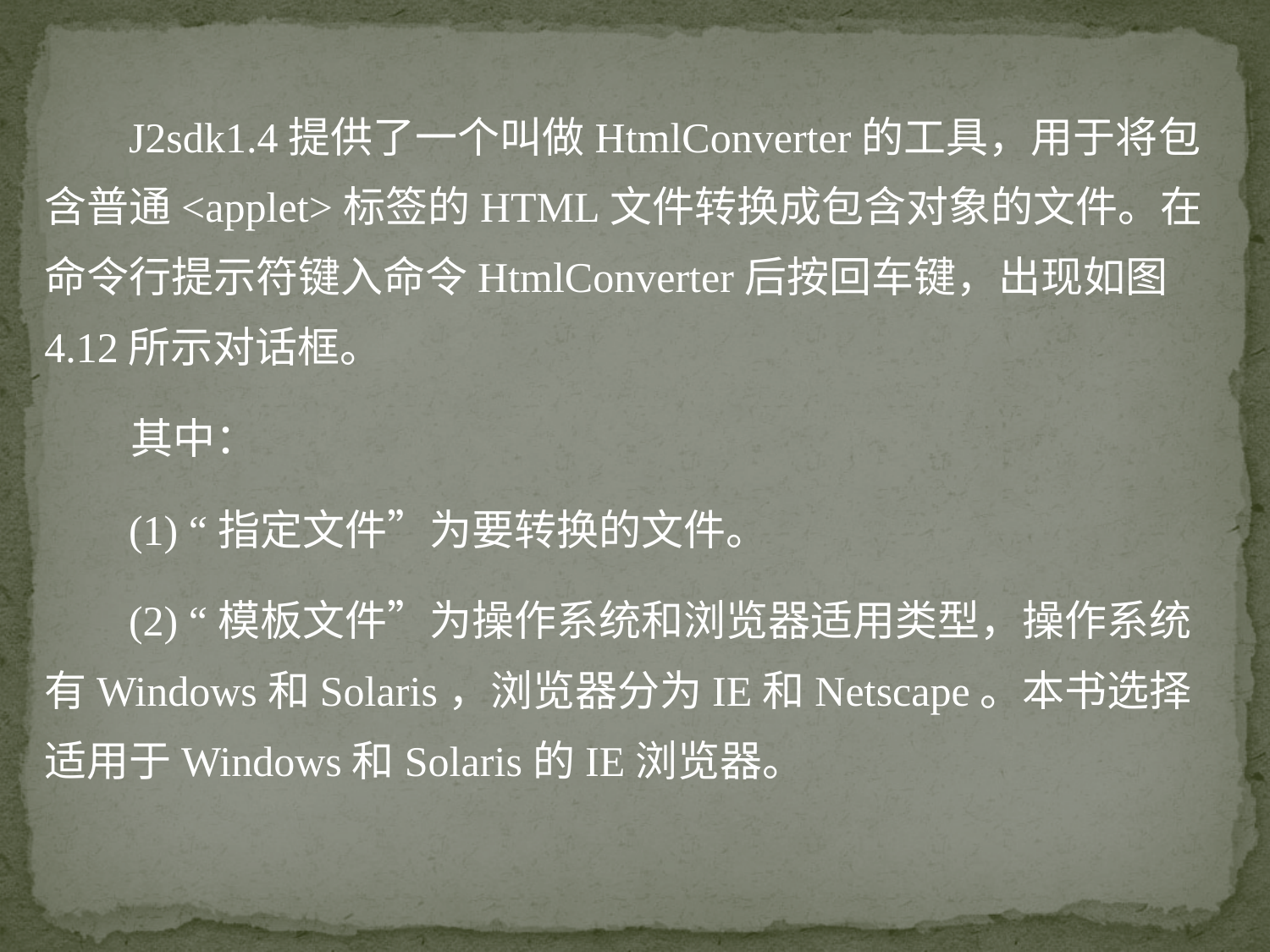

J2sdk1.4提供了一个叫做HtmlConverter的工具，用于将包含普通<applet>标签的HTML文件转换成包含对象的文件。在命令行提示符键入命令HtmlConverter后按回车键，出现如图4.12所示对话框。
        其中：
        (1) “指定文件”为要转换的文件。
        (2) “模板文件”为操作系统和浏览器适用类型，操作系统有Windows和Solaris，浏览器分为IE和Netscape。本书选择适用于Windows和Solaris的IE浏览器。